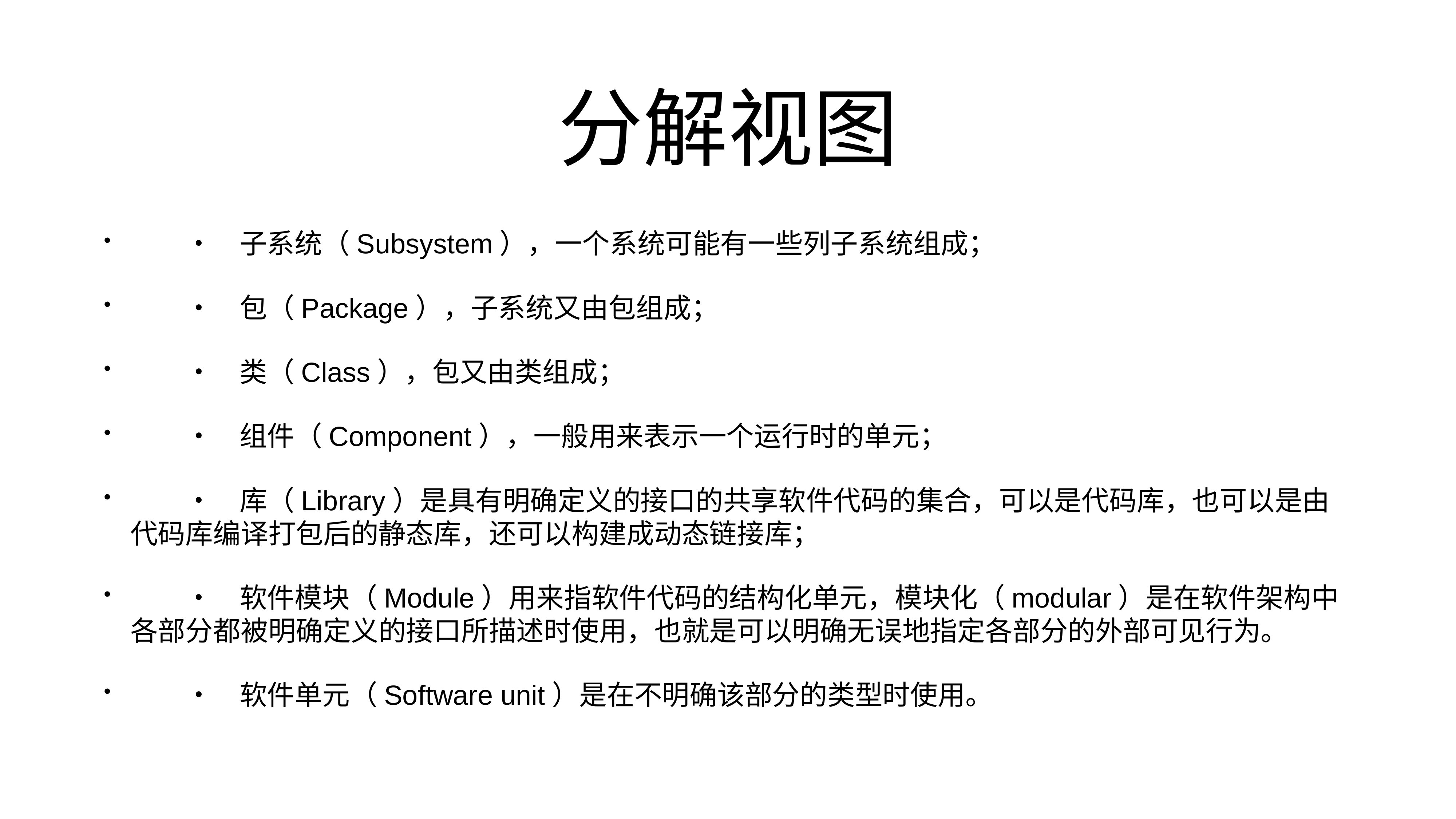

# 分解视图
	•	子系统（Subsystem），一个系统可能有一些列子系统组成；
	•	包（Package），子系统又由包组成；
	•	类（Class），包又由类组成；
	•	组件（Component），一般用来表示一个运行时的单元；
	•	库（Library）是具有明确定义的接口的共享软件代码的集合，可以是代码库，也可以是由代码库编译打包后的静态库，还可以构建成动态链接库；
	•	软件模块（Module）用来指软件代码的结构化单元，模块化（modular）是在软件架构中各部分都被明确定义的接口所描述时使用，也就是可以明确无误地指定各部分的外部可见行为。
	•	软件单元（Software unit）是在不明确该部分的类型时使用。